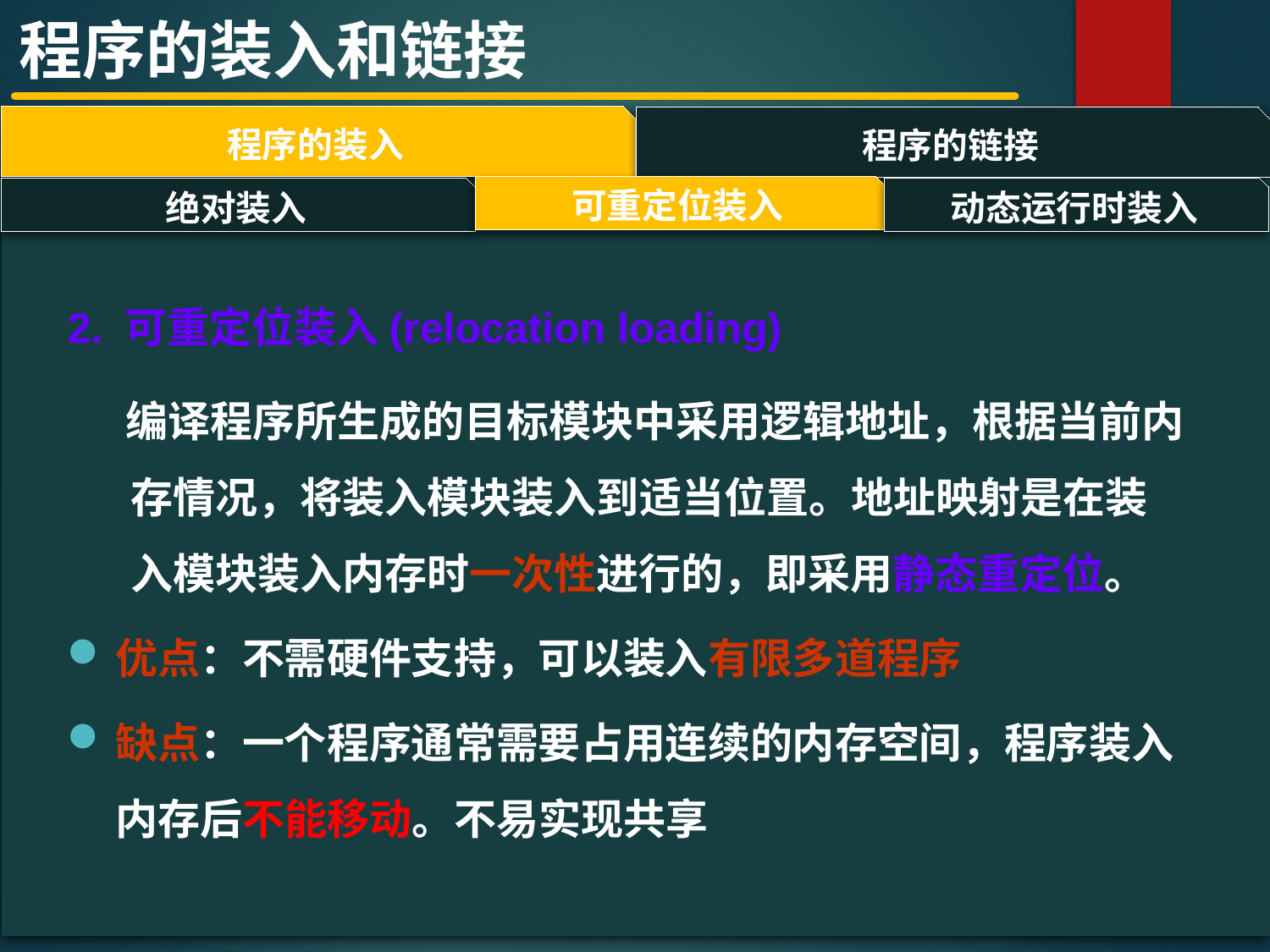

程序的装入和链接
程序的装入
程序的链接
#
可重定位装入
动态运行时装入
绝对装入
2. 可重定位装入(relocation loading)
     编译程序所生成的目标模块中采用逻辑地址，根据当前内存情况，将装入模块装入到适当位置。地址映射是在装入模块装入内存时一次性进行的，即采用静态重定位。
优点：不需硬件支持，可以装入有限多道程序
缺点：一个程序通常需要占用连续的内存空间，程序装入内存后不能移动。不易实现共享